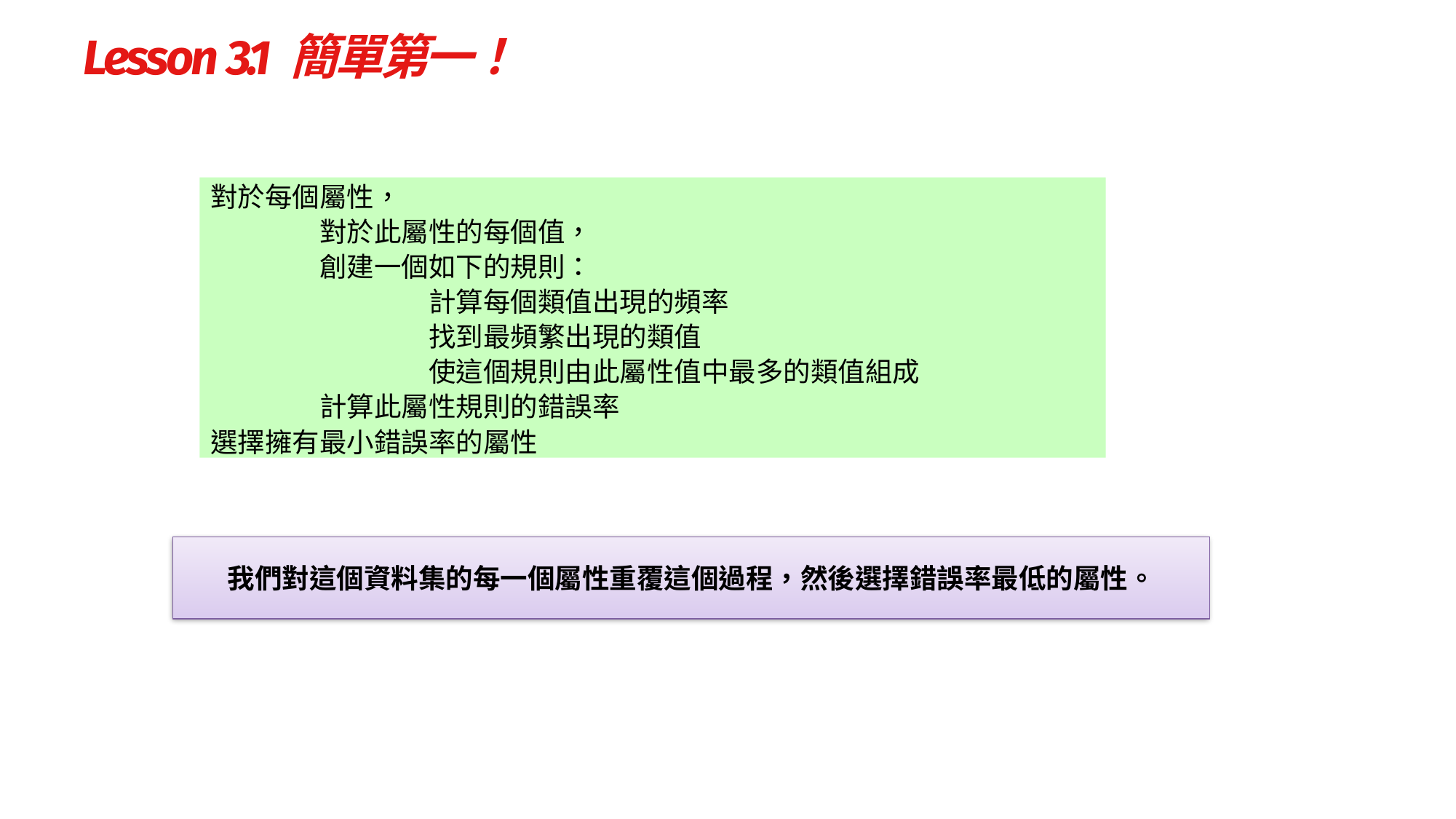

# Lesson 3.1 簡單第一！
對於每個屬性，
	對於此屬性的每個值，
	創建一個如下的規則：
		計算每個類值出現的頻率
		找到最頻繁出現的類值
		使這個規則由此屬性值中最多的類值組成
	計算此屬性規則的錯誤率
選擇擁有最小錯誤率的屬性
我們對這個資料集的每一個屬性重覆這個過程，然後選擇錯誤率最低的屬性。